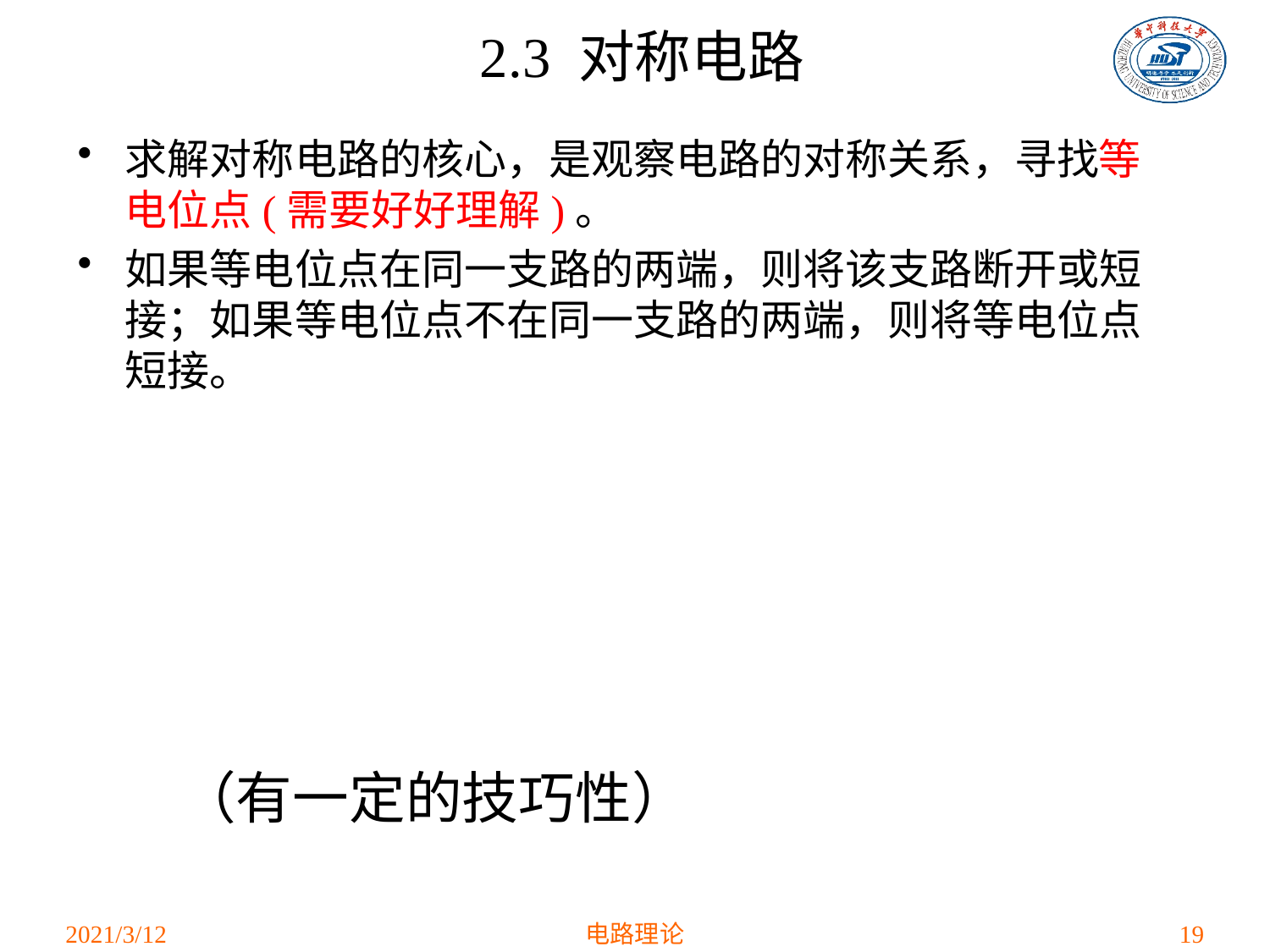

2.3 对称电路
求解对称电路的核心，是观察电路的对称关系，寻找等电位点(需要好好理解)。
如果等电位点在同一支路的两端，则将该支路断开或短接；如果等电位点不在同一支路的两端，则将等电位点短接。
（有一定的技巧性）
2021/3/12
电路理论
19